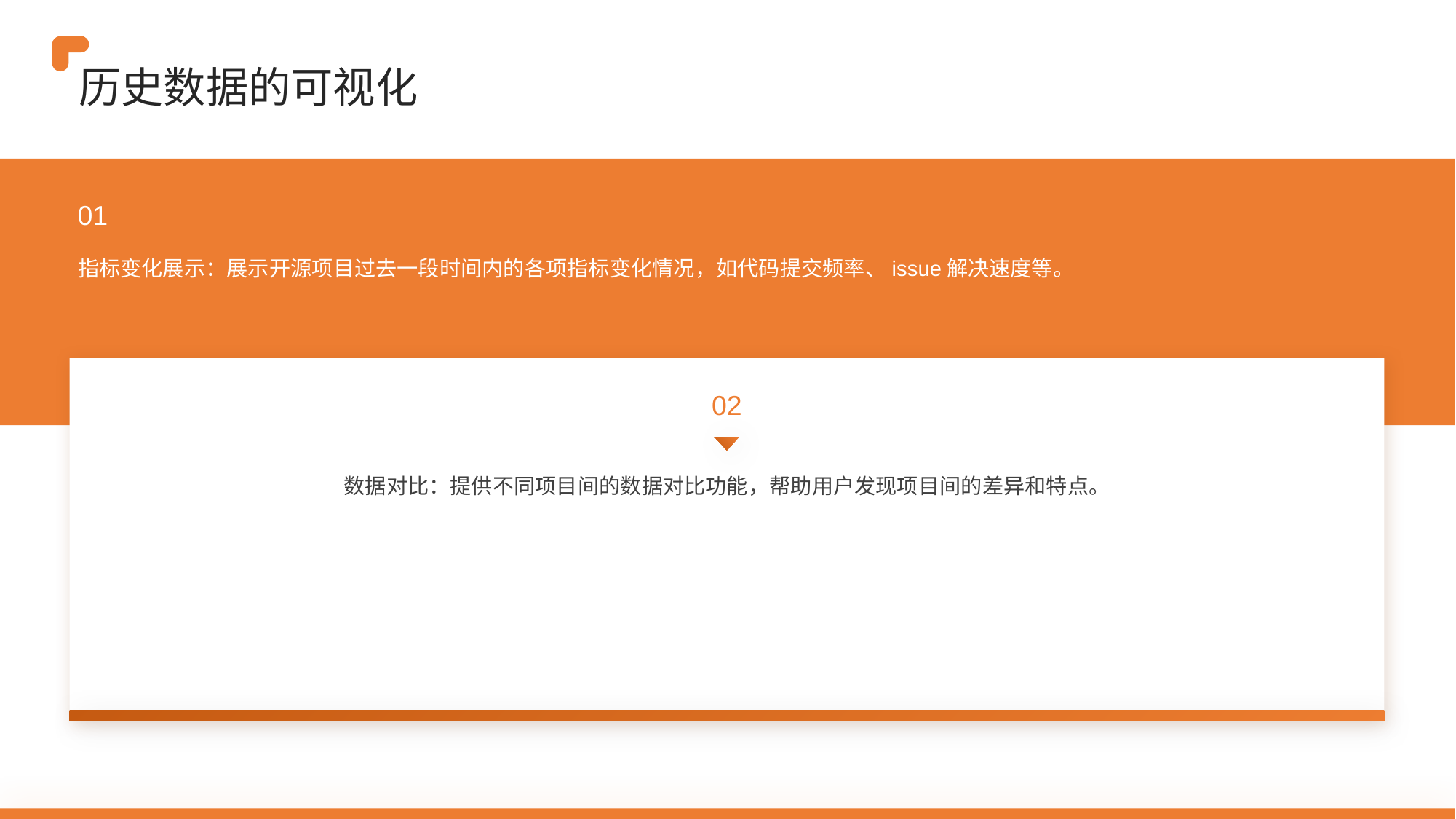

历史数据的可视化

01
指标变化展示：展示开源项目过去一段时间内的各项指标变化情况，如代码提交频率、issue解决速度等。

02

数据对比：提供不同项目间的数据对比功能，帮助用户发现项目间的差异和特点。